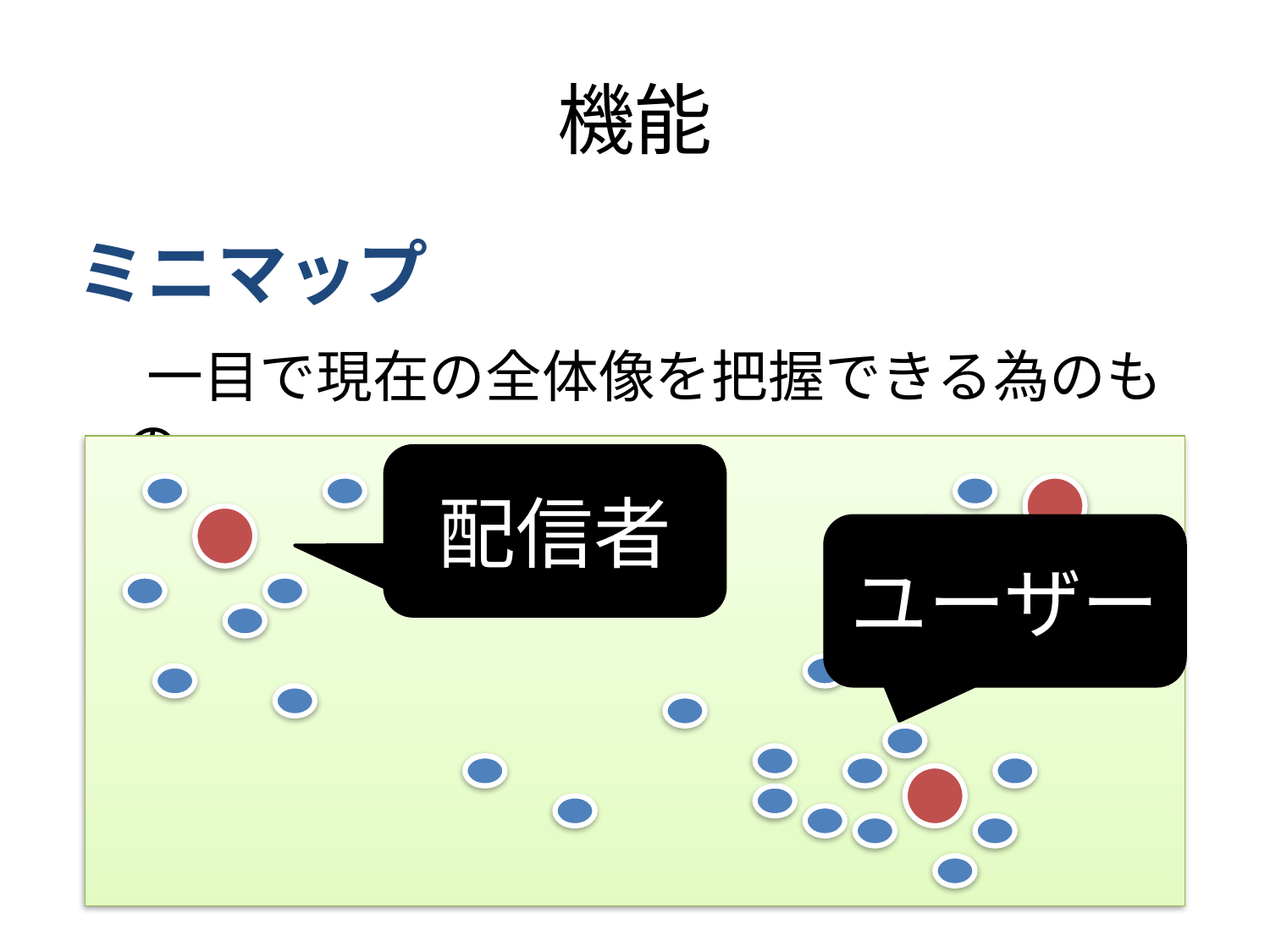

# 機能
ミニマップ
　一目で現在の全体像を把握できる為のもの

配信者

ユーザー